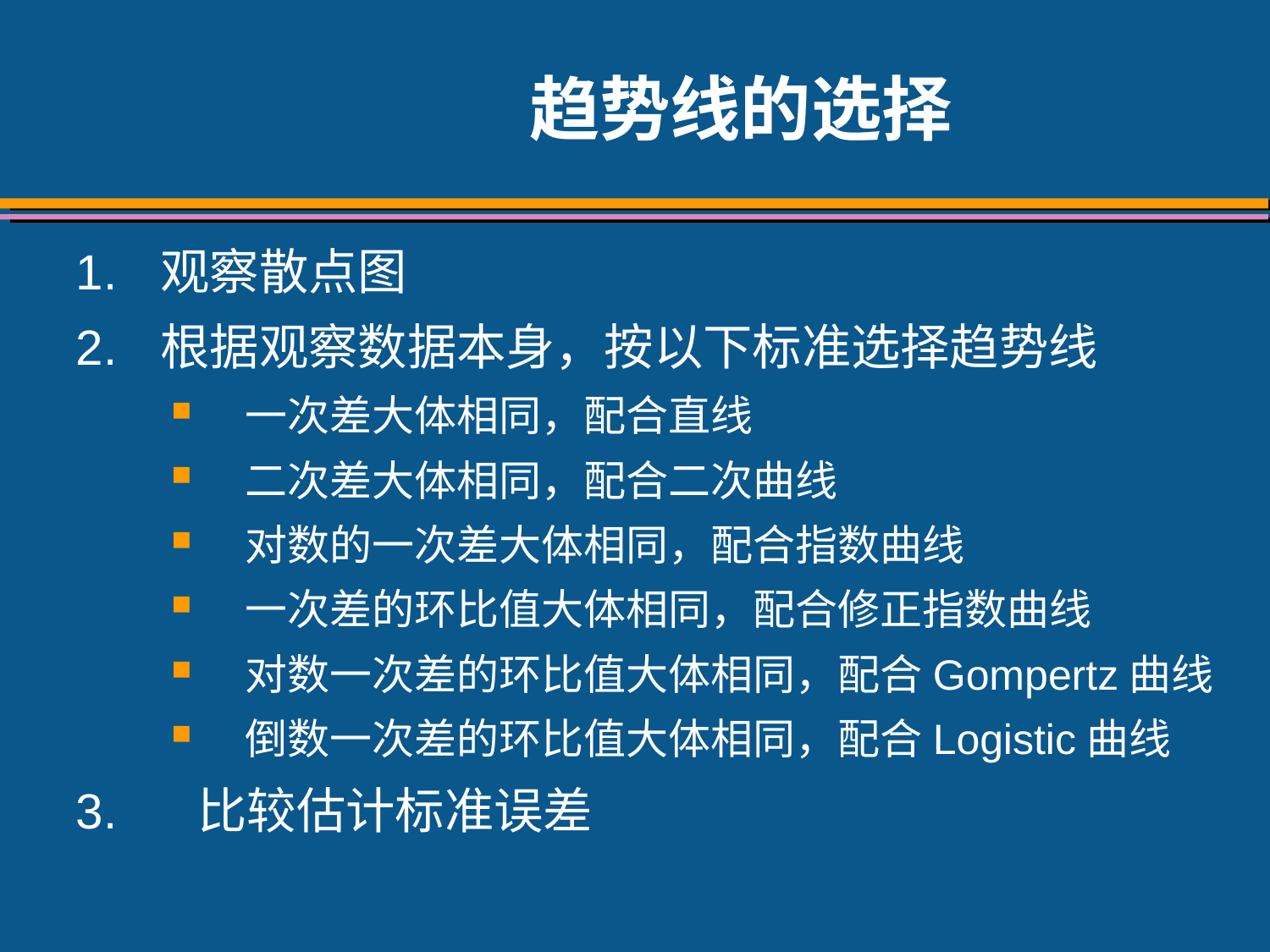

# 趋势线的选择
观察散点图
根据观察数据本身，按以下标准选择趋势线
一次差大体相同，配合直线
二次差大体相同，配合二次曲线
对数的一次差大体相同，配合指数曲线
一次差的环比值大体相同，配合修正指数曲线
对数一次差的环比值大体相同，配合Gompertz曲线
倒数一次差的环比值大体相同，配合Logistic曲线
3.     比较估计标准误差